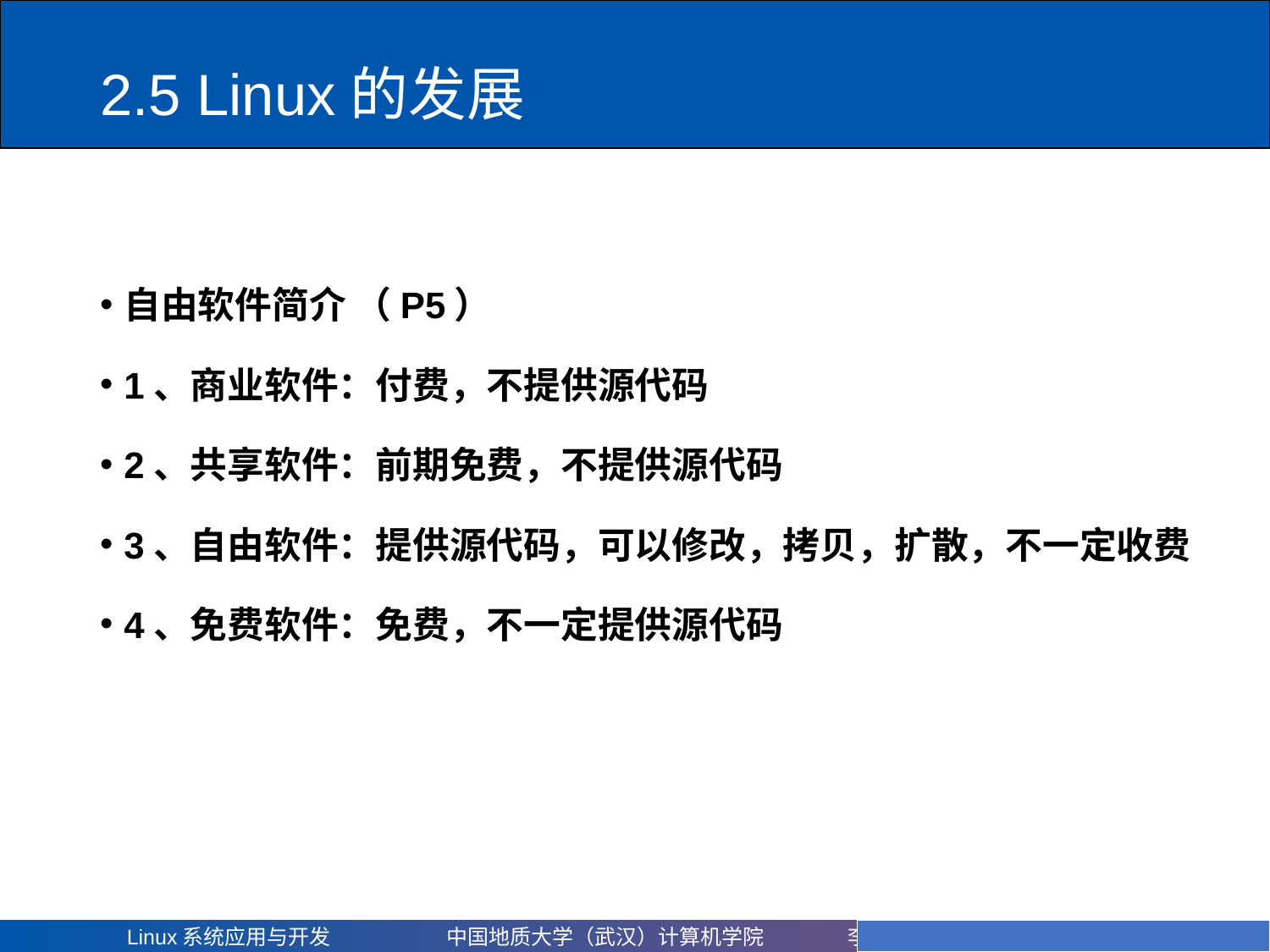

# 2.5 Linux的发展
自由软件简介 （P5）
1、商业软件：付费，不提供源代码
2、共享软件：前期免费，不提供源代码
3、自由软件：提供源代码，可以修改，拷贝，扩散，不一定收费
4、免费软件：免费，不一定提供源代码